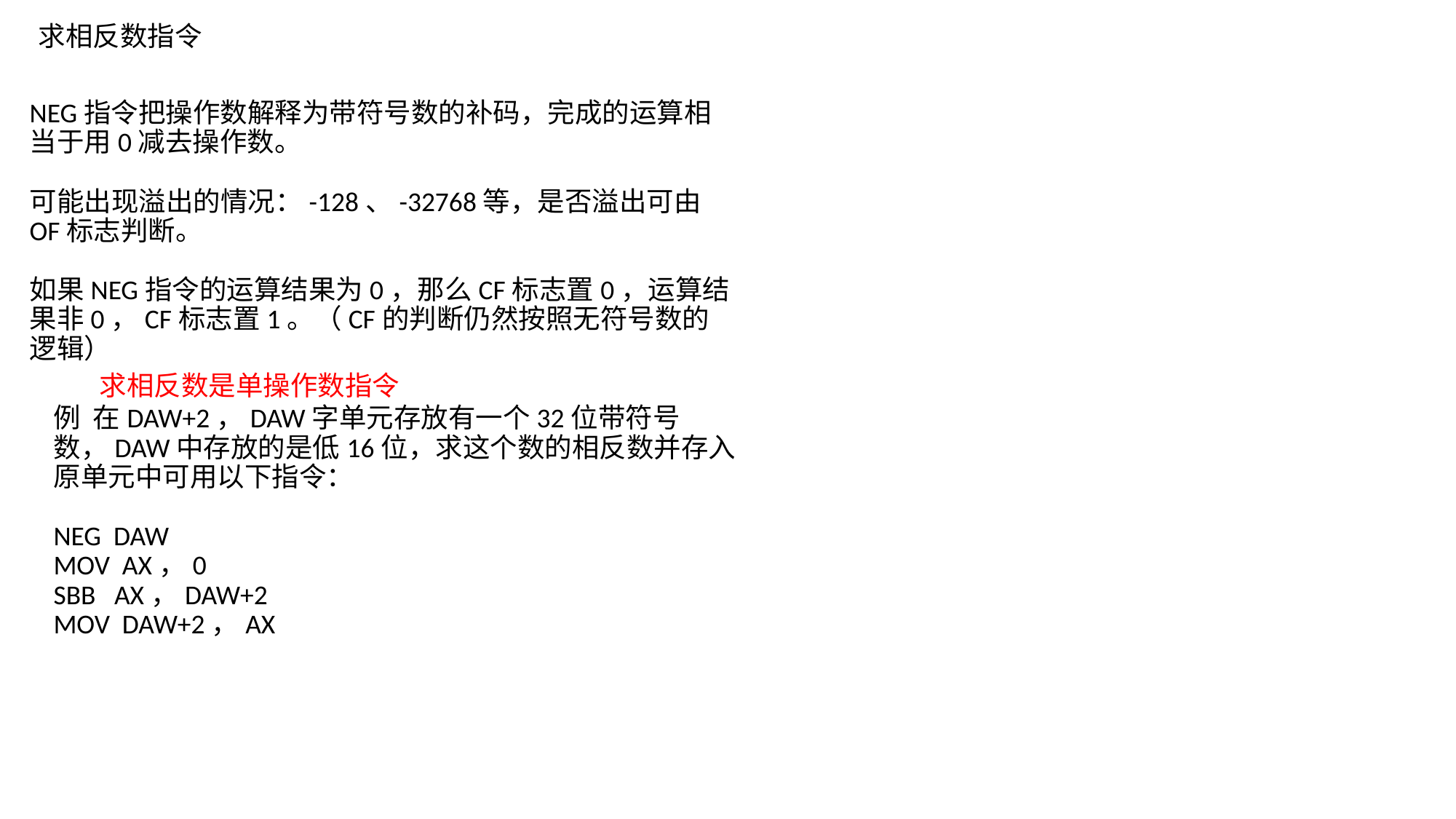

求相反数指令
NEG指令把操作数解释为带符号数的补码，完成的运算相当于用0减去操作数。

可能出现溢出的情况：-128、-32768等，是否溢出可由OF标志判断。

如果NEG指令的运算结果为0，那么CF标志置0，运算结果非0，CF标志置1。（CF的判断仍然按照无符号数的逻辑）
求相反数是单操作数指令
例  在DAW+2，DAW字单元存放有一个32位带符号数，DAW中存放的是低16位，求这个数的相反数并存入原单元中可用以下指令：

NEG  DAW
MOV  AX，0
SBB   AX，DAW+2
MOV  DAW+2，AX